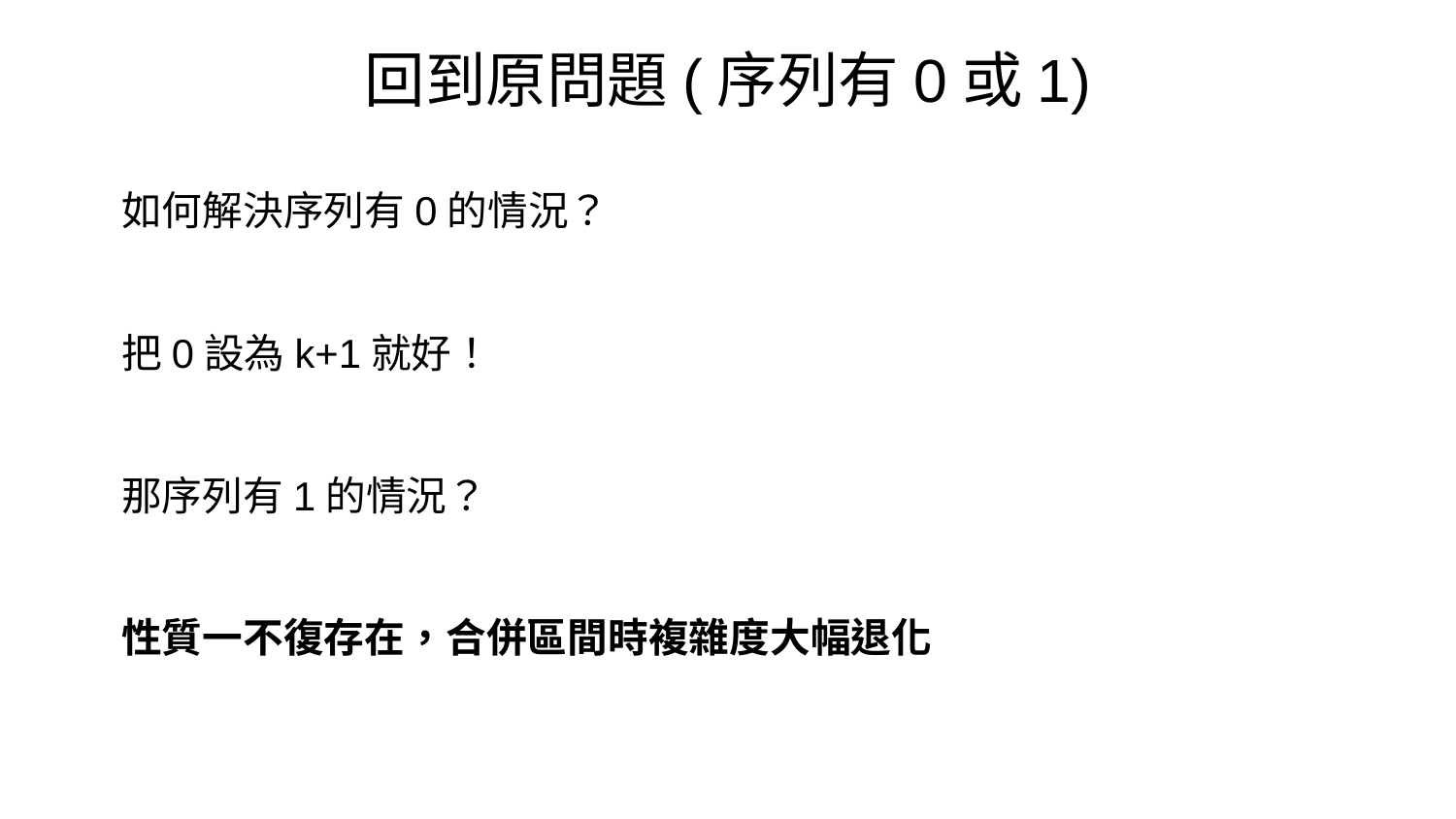

回到原問題(序列有0或1)
如何解決序列有0的情況？

把0設為k+1就好！
那序列有1的情況？

性質一不復存在，合併區間時複雜度大幅退化